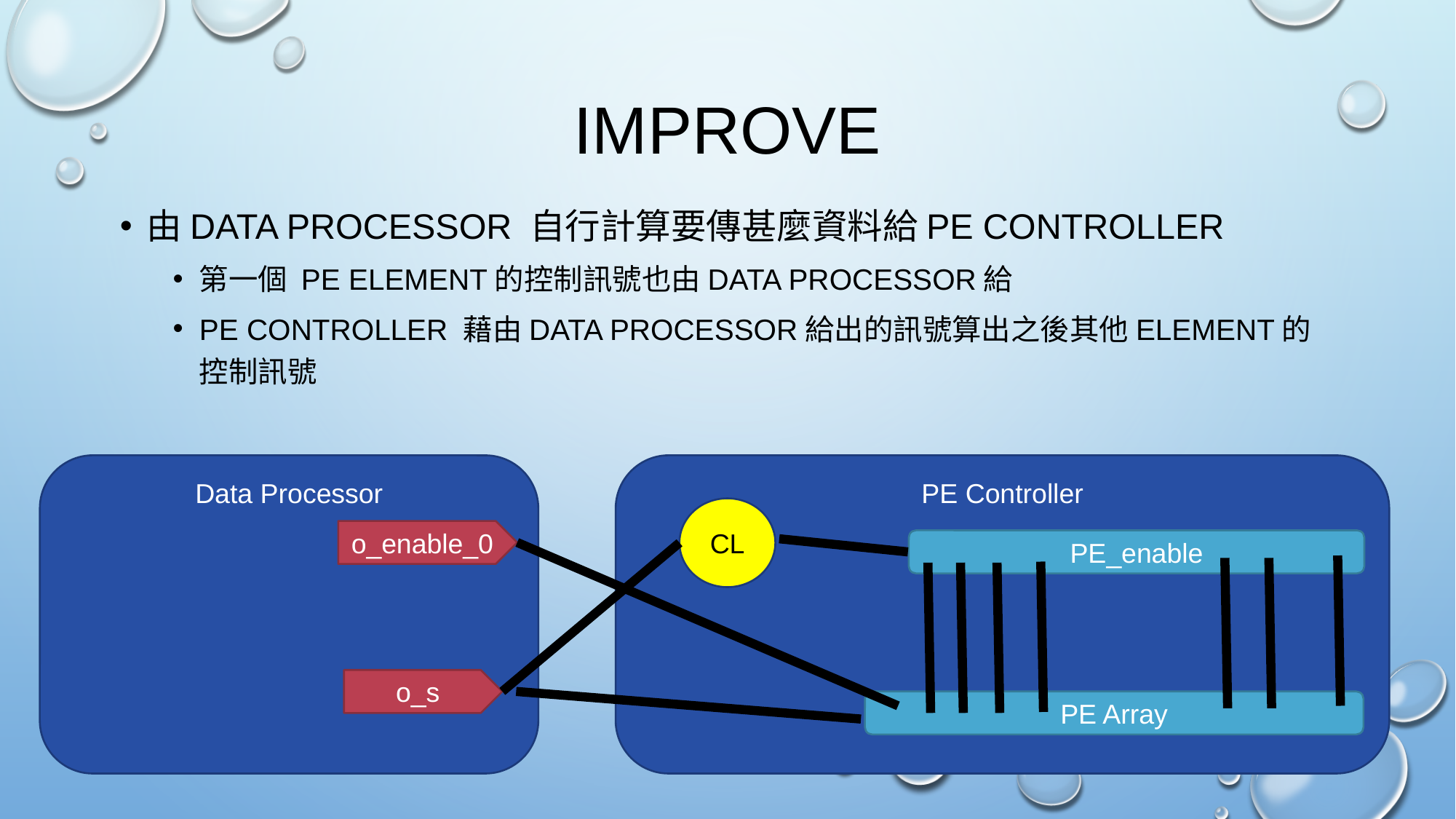

# Improve
由Data Processor 自行計算要傳甚麼資料給PE controller
第一個 PE element的控制訊號也由Data Processor給
PE Controller 藉由Data Processor給出的訊號算出之後其他element的控制訊號
Data Processor
PE Controller
CL
o_enable_0
PE_enable
o_s
PE Array